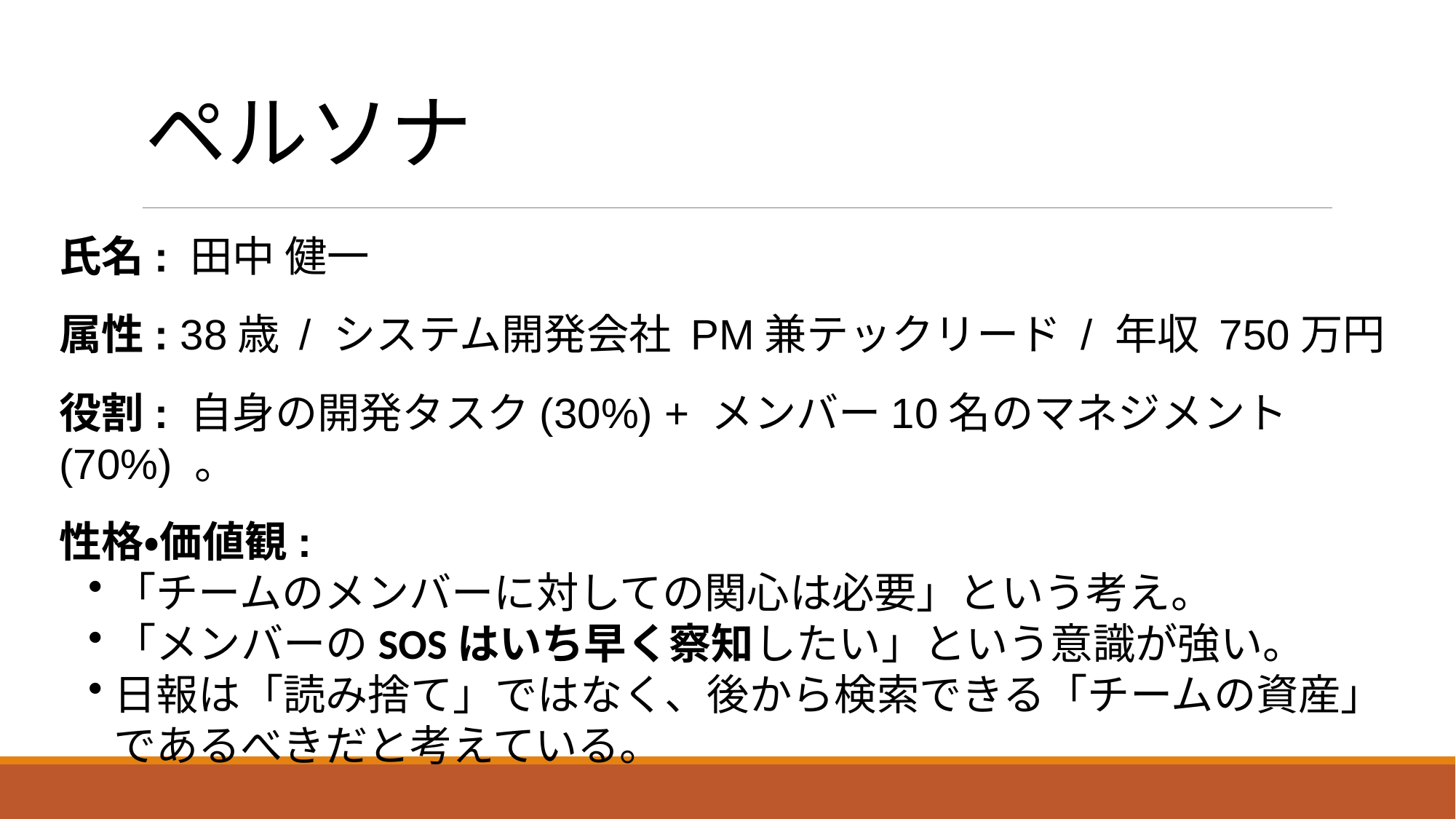

ペルソナ
氏名: 田中 健一
属性: 38歳 / システム開発会社 PM兼テックリード / 年収 750万円
役割: 自身の開発タスク(30%) + メンバー10名のマネジメント(70%) 。
性格・価値観:
「チームのメンバーに対しての関心は必要」という考え。
「メンバーのSOSはいち早く察知したい」という意識が強い。
日報は「読み捨て」ではなく、後から検索できる「チームの資産」であるべきだと考えている。